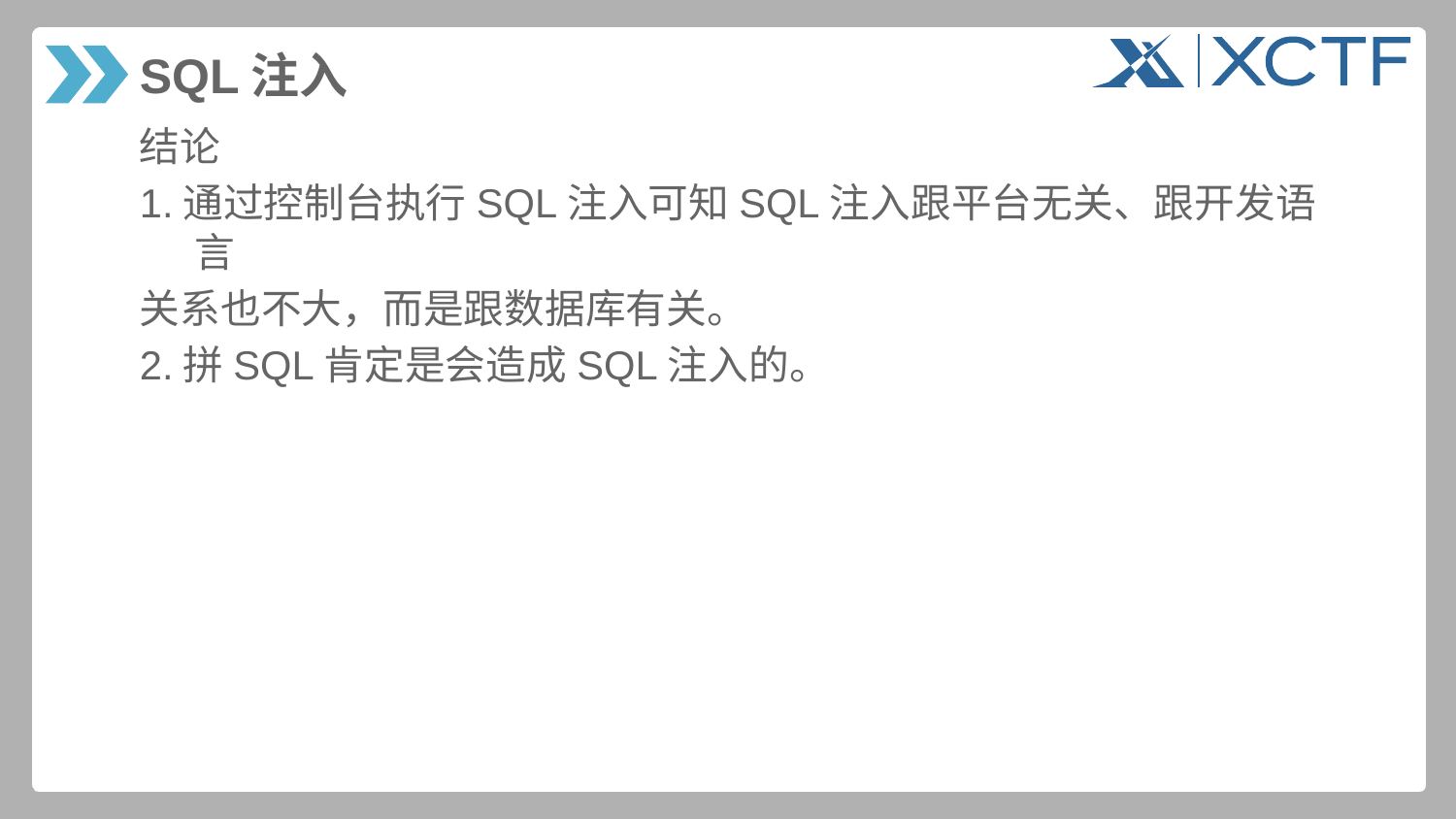

# SQL注入
结论
1.通过控制台执行SQL注入可知SQL注入跟平台无关、跟开发语言
关系也不大，而是跟数据库有关。
2.拼SQL肯定是会造成SQL注入的。